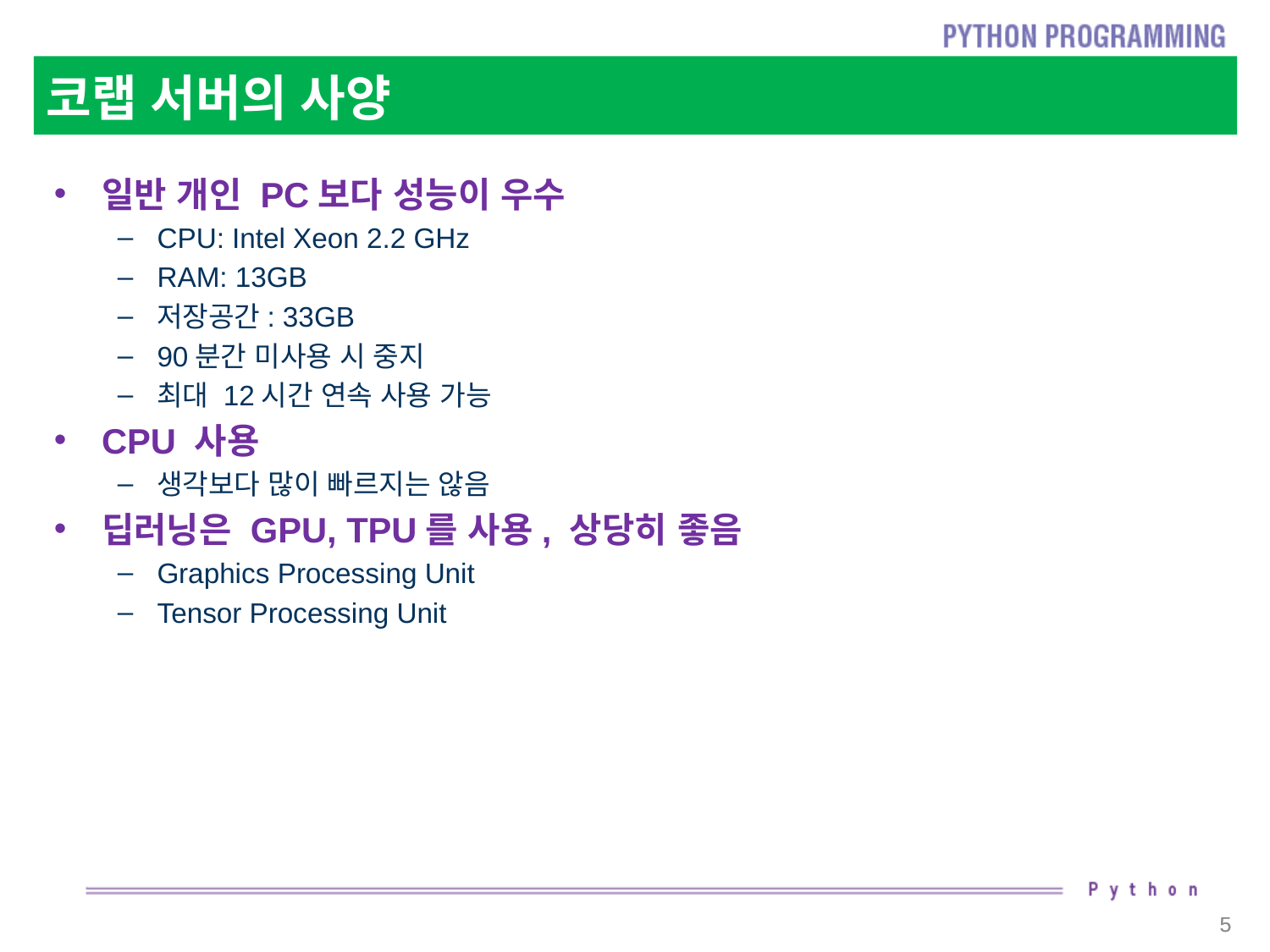

# 코랩 서버의 사양
일반 개인 PC보다 성능이 우수
CPU: Intel Xeon 2.2 GHz
RAM: 13GB
저장공간: 33GB
90분간 미사용 시 중지
최대 12시간 연속 사용 가능
CPU 사용
생각보다 많이 빠르지는 않음
딥러닝은 GPU, TPU를 사용, 상당히 좋음
Graphics Processing Unit
Tensor Processing Unit
5